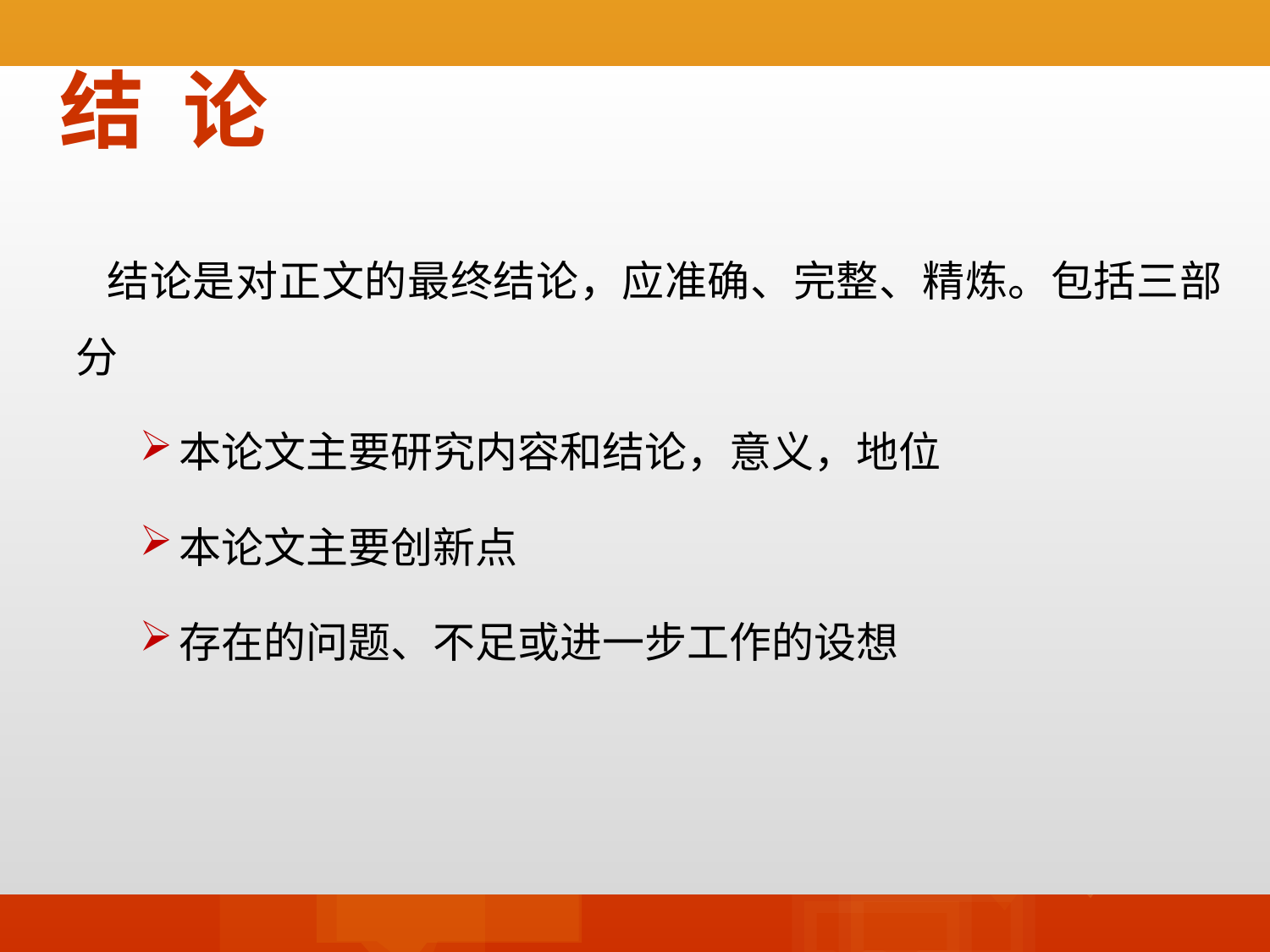

# 结  论

  结论是对正文的最终结论，应准确、完整、精炼。包括三部分
本论文主要研究内容和结论，意义，地位
本论文主要创新点
存在的问题、不足或进一步工作的设想